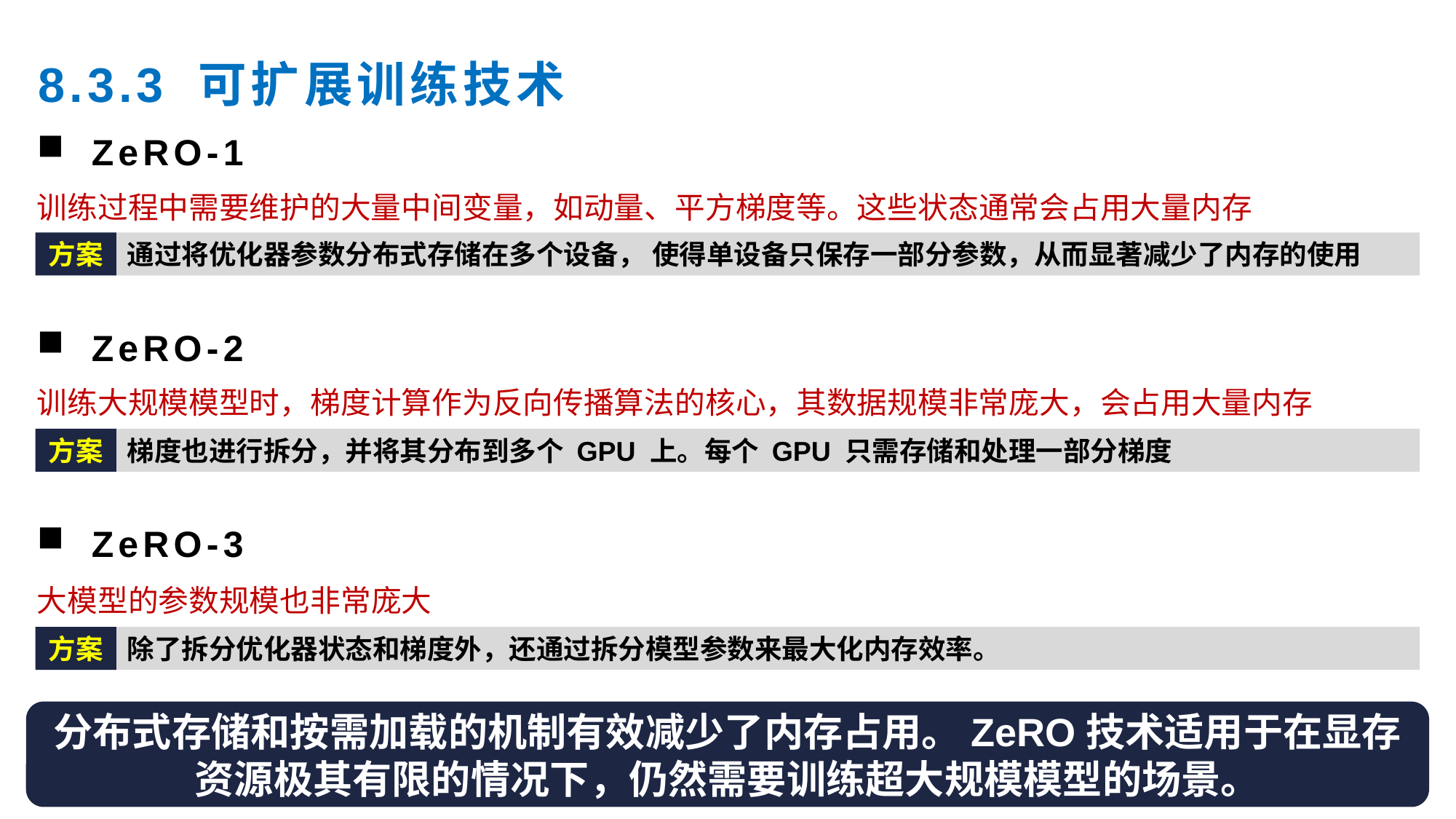

8.3.3 可扩展训练技术
ZeRO-1
训练过程中需要维护的大量中间变量，如动量、平方梯度等。这些状态通常会占用大量内存
方案
通过将优化器参数分布式存储在多个设备， 使得单设备只保存一部分参数，从而显著减少了内存的使用
ZeRO-2
训练大规模模型时，梯度计算作为反向传播算法的核心，其数据规模非常庞大，会占用大量内存
方案
梯度也进行拆分，并将其分布到多个 GPU 上。每个 GPU 只需存储和处理一部分梯度
ZeRO-3
大模型的参数规模也非常庞大
方案
除了拆分优化器状态和梯度外，还通过拆分模型参数来最大化内存效率。
分布式存储和按需加载的机制有效减少了内存占用。ZeRO技术适用于在显存资源极其有限的情况下，仍然需要训练超大规模模型的场景。